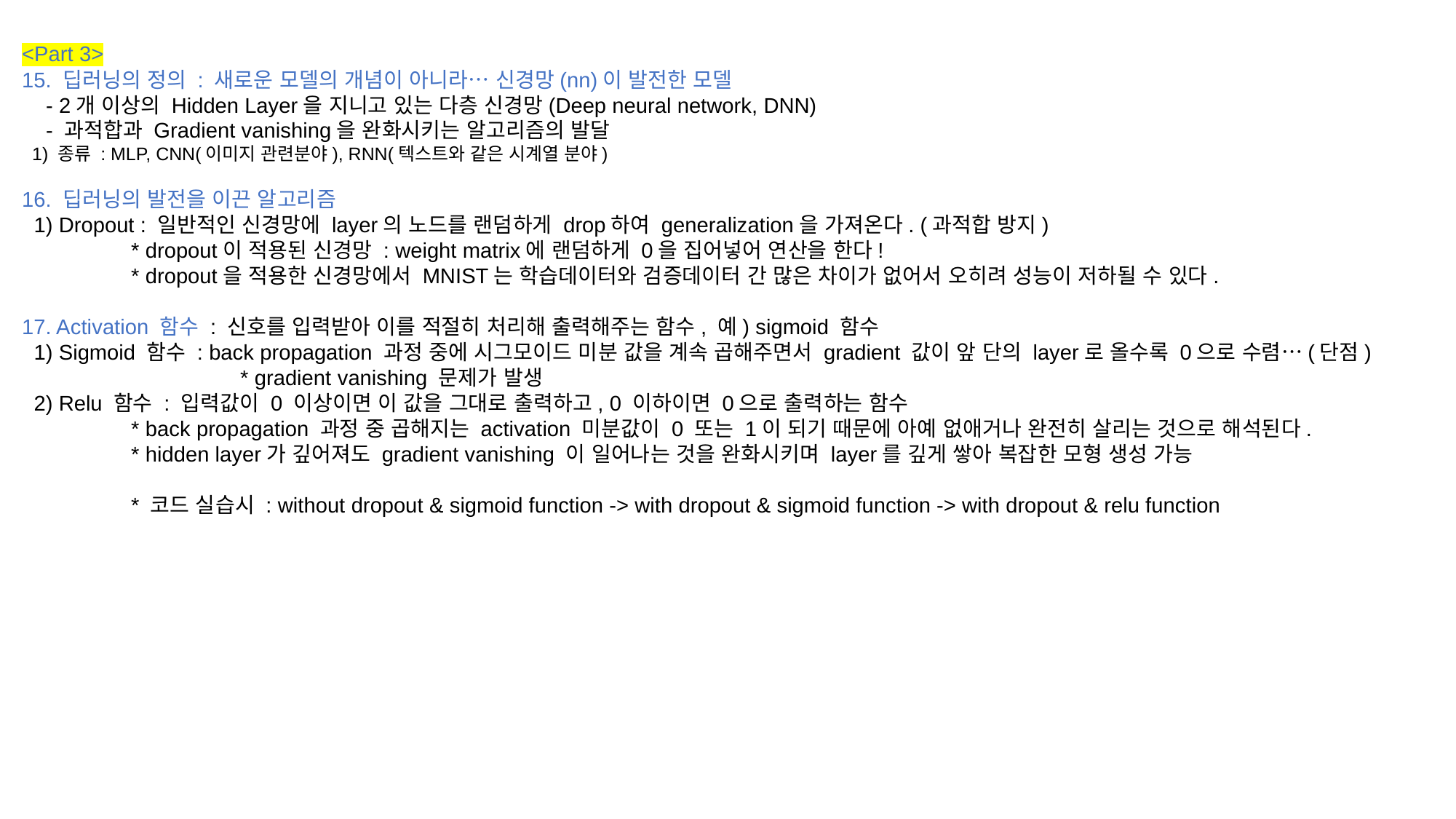

<Part 3>
15. 딥러닝의 정의 : 새로운 모델의 개념이 아니라… 신경망(nn)이 발전한 모델
    - 2개 이상의 Hidden Layer을 지니고 있는 다층 신경망(Deep neural network, DNN)
    - 과적합과 Gradient vanishing을 완화시키는 알고리즘의 발달
  1) 종류 : MLP, CNN(이미지 관련분야), RNN(텍스트와 같은 시계열 분야)

16. 딥러닝의 발전을 이끈 알고리즘
  1) Dropout : 일반적인 신경망에 layer의 노드를 랜덤하게 drop하여 generalization을 가져온다. (과적합 방지)
	* dropout이 적용된 신경망 : weight matrix에 랜덤하게 0을 집어넣어 연산을 한다!
	* dropout을 적용한 신경망에서 MNIST는 학습데이터와 검증데이터 간 많은 차이가 없어서 오히려 성능이 저하될 수 있다.

17. Activation 함수 : 신호를 입력받아 이를 적절히 처리해 출력해주는 함수, 예) sigmoid 함수
  1) Sigmoid 함수 : back propagation 과정 중에 시그모이드 미분 값을 계속 곱해주면서 gradient 값이 앞 단의 layer로 올수록 0으로 수렴…(단점)		* gradient vanishing 문제가 발생
  2) Relu 함수 : 입력값이 0 이상이면 이 값을 그대로 출력하고, 0 이하이면 0으로 출력하는 함수
	* back propagation 과정 중 곱해지는 activation 미분값이 0 또는 1이 되기 때문에 아예 없애거나 완전히 살리는 것으로 해석된다.
	* hidden layer가 깊어져도 gradient vanishing 이 일어나는 것을 완화시키며 layer를 깊게 쌓아 복잡한 모형 생성 가능

	* 코드 실습시 : without dropout & sigmoid function -> with dropout & sigmoid function -> with dropout & relu function